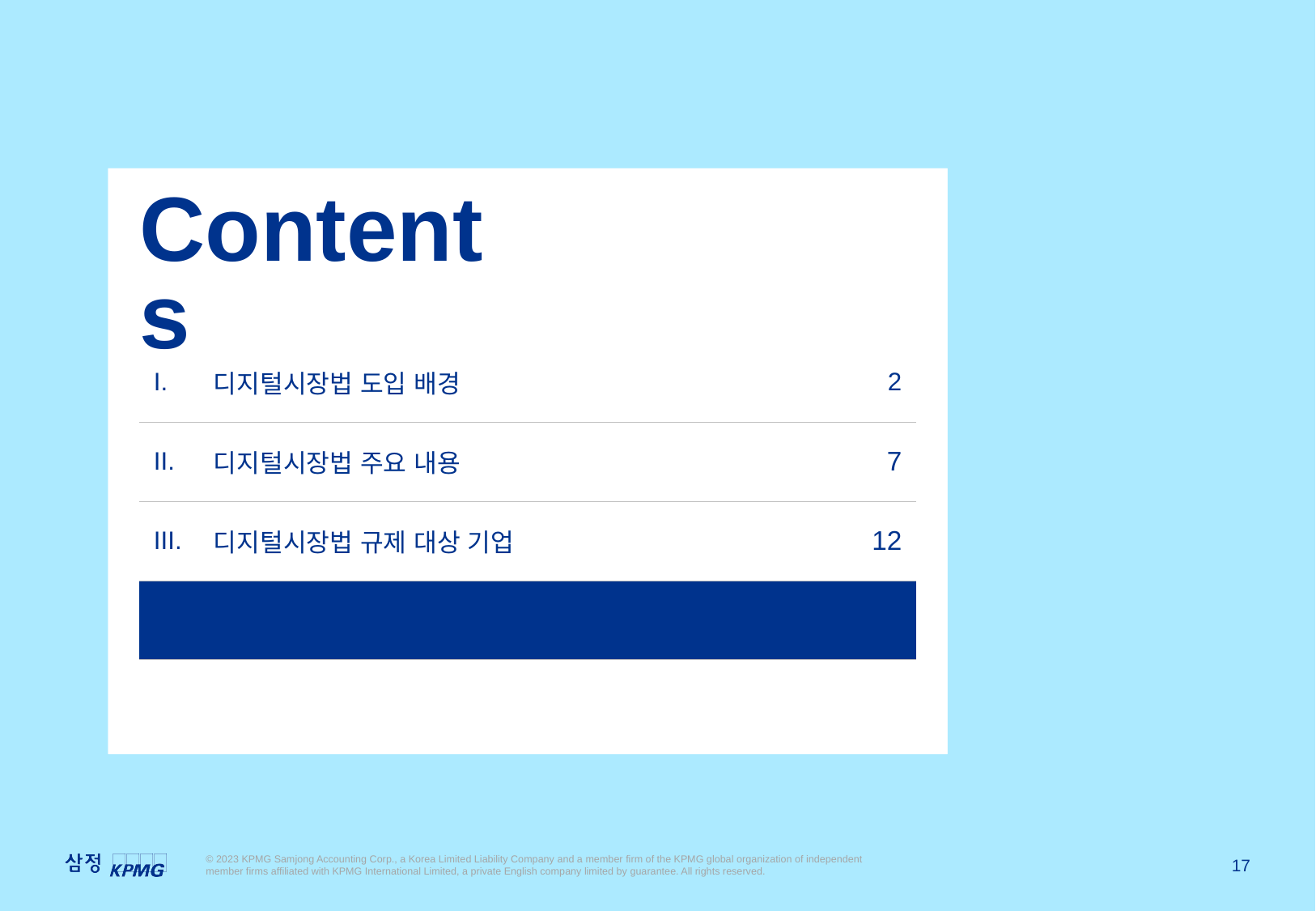

Contents
| I. | 디지털시장법 도입 배경 | 2 |
| --- | --- | --- |
| II. | 디지털시장법 주요 내용 | 7 |
| III. | 디지털시장법 규제 대상 기업 | 12 |
| IV. | 디지털시장법의 시사점 | 16 |